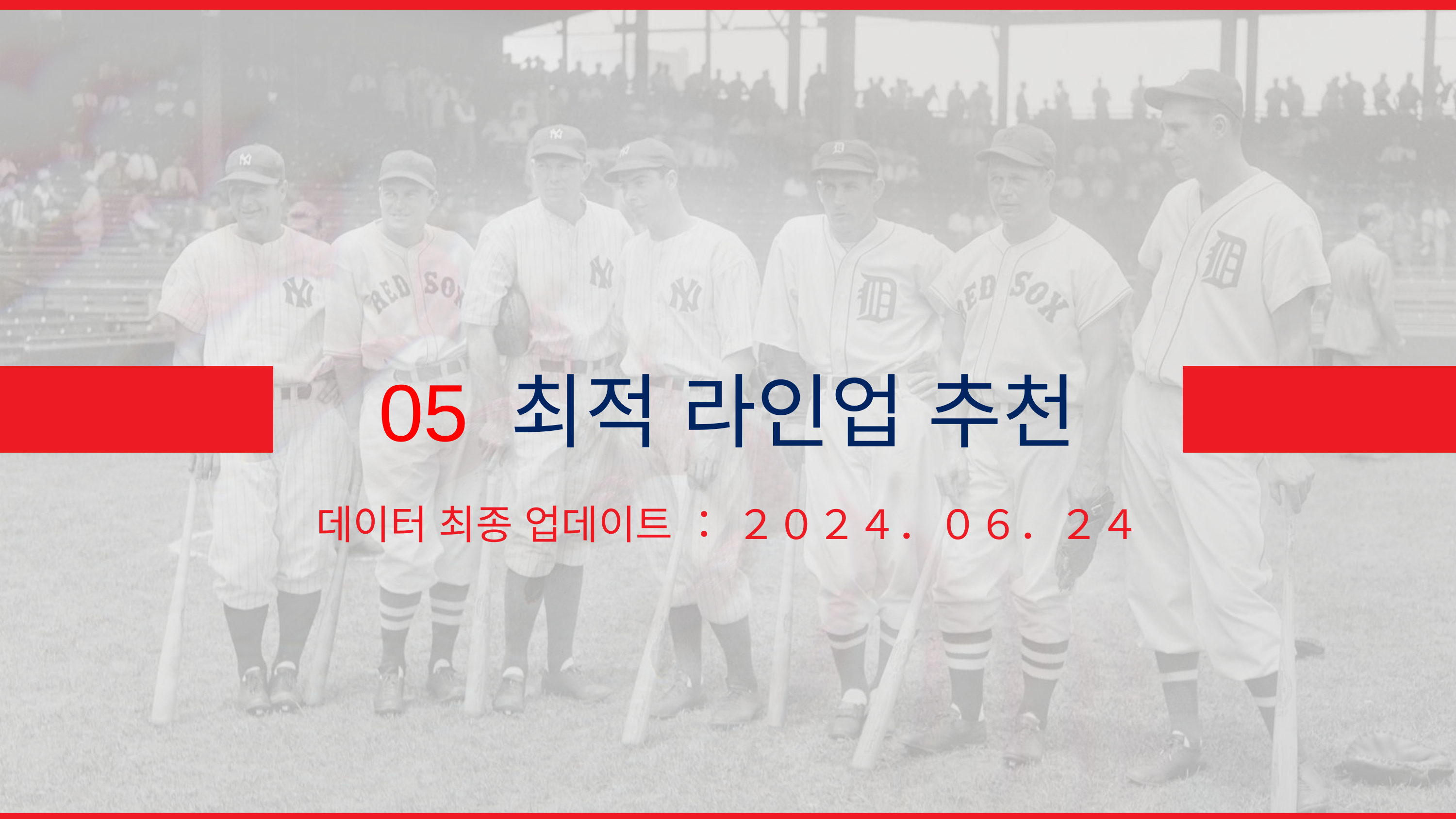

05 최적 라인업 추천

데이터 최종 업데이트 ： ２０２４．０６．２４